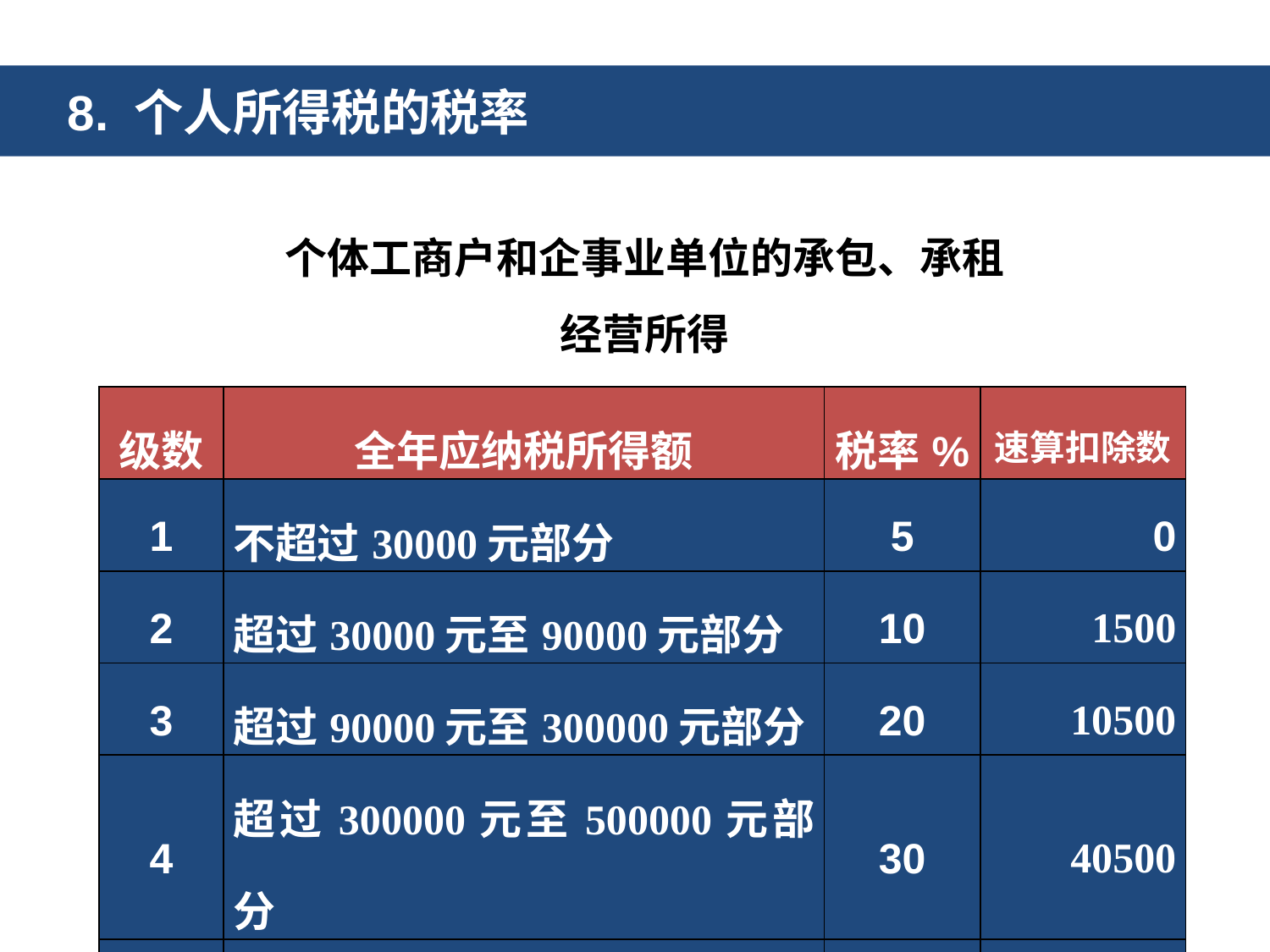

8. 个人所得税的税率
个体工商户和企事业单位的承包、承租
经营所得
| 级数 | 全年应纳税所得额 | 税率% | 速算扣除数 |
| --- | --- | --- | --- |
| 1 | 不超过30000元部分 | 5 | 0 |
| 2 | 超过30000元至90000元部分 | 10 | 1500 |
| 3 | 超过90000元至300000元部分 | 20 | 10500 |
| 4 | 超过300000元至500000元部分 | 30 | 40500 |
| 5 | 超过500000元部分 | 35 | 65500 |